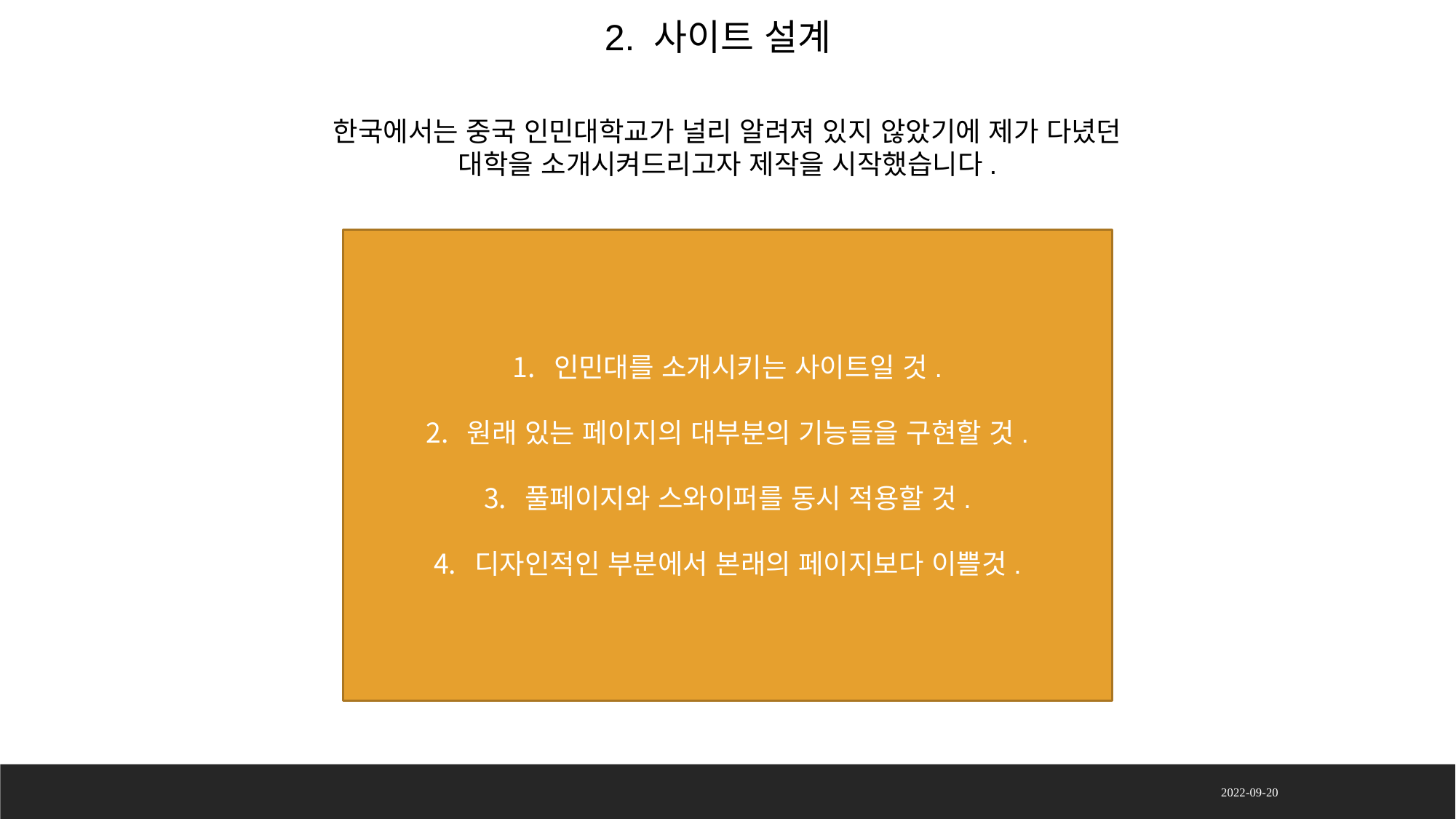

2. 사이트 설계
한국에서는 중국 인민대학교가 널리 알려져 있지 않았기에 제가 다녔던 대학을 소개시켜드리고자 제작을 시작했습니다.
인민대를 소개시키는 사이트일 것.

원래 있는 페이지의 대부분의 기능들을 구현할 것.

풀페이지와 스와이퍼를 동시 적용할 것.

디자인적인 부분에서 본래의 페이지보다 이쁠것.
2022-09-20